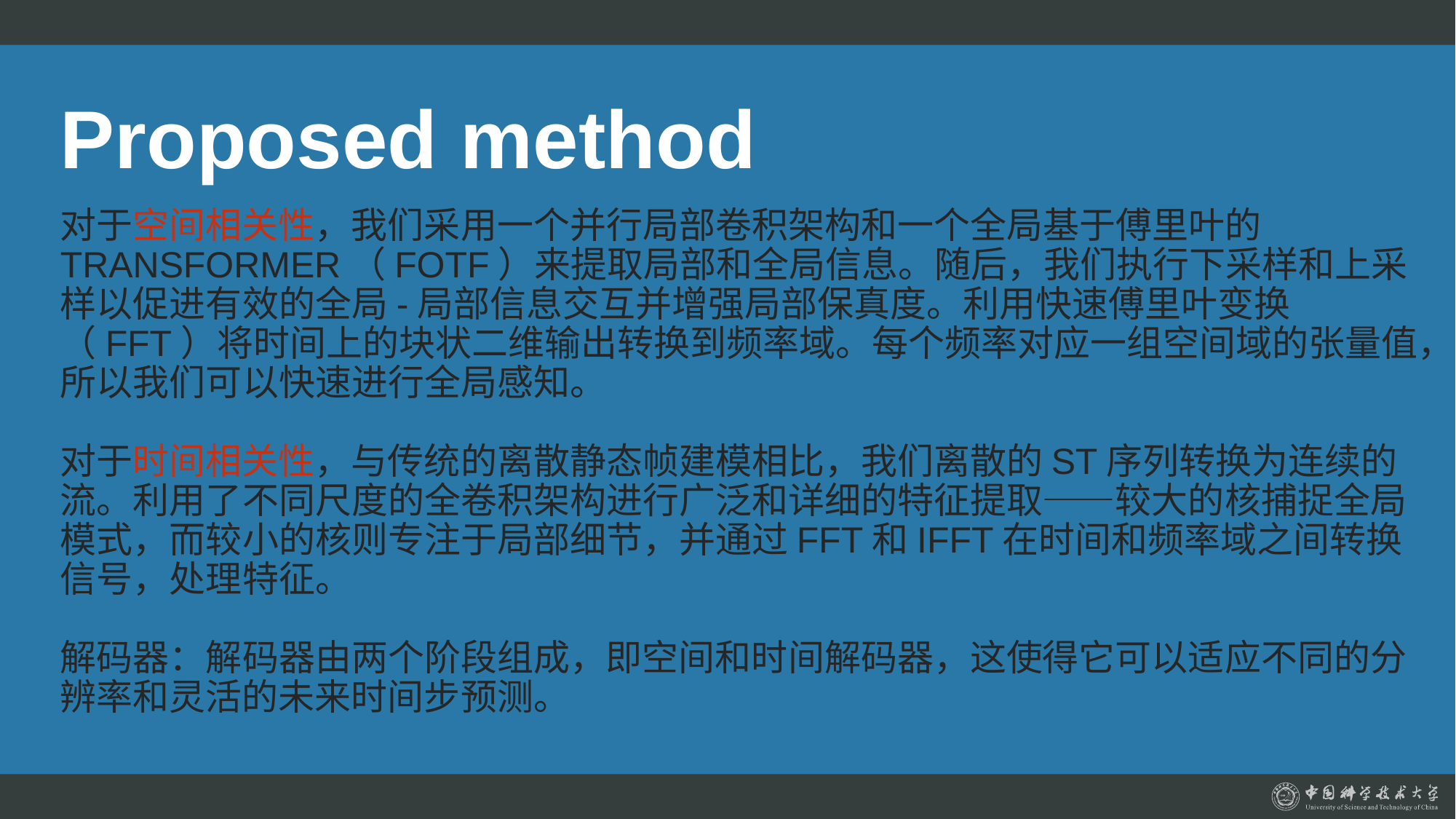

# Proposed method
对于空间相关性，我们采用一个并行局部卷积架构和一个全局基于傅里叶的transformer（FoTF）来提取局部和全局信息。随后，我们执行下采样和上采样以促进有效的全局-局部信息交互并增强局部保真度。利用快速傅里叶变换（FFT）将时间上的块状二维输出转换到频率域。每个频率对应一组空间域的张量值，所以我们可以快速进行全局感知。

对于时间相关性，与传统的离散静态帧建模相比，我们离散的ST序列转换为连续的流。利用了不同尺度的全卷积架构进行广泛和详细的特征提取——较大的核捕捉全局模式，而较小的核则专注于局部细节，并通过fft和ifft在时间和频率域之间转换信号，处理特征。

解码器：解码器由两个阶段组成，即空间和时间解码器，这使得它可以适应不同的分辨率和灵活的未来时间步预测。